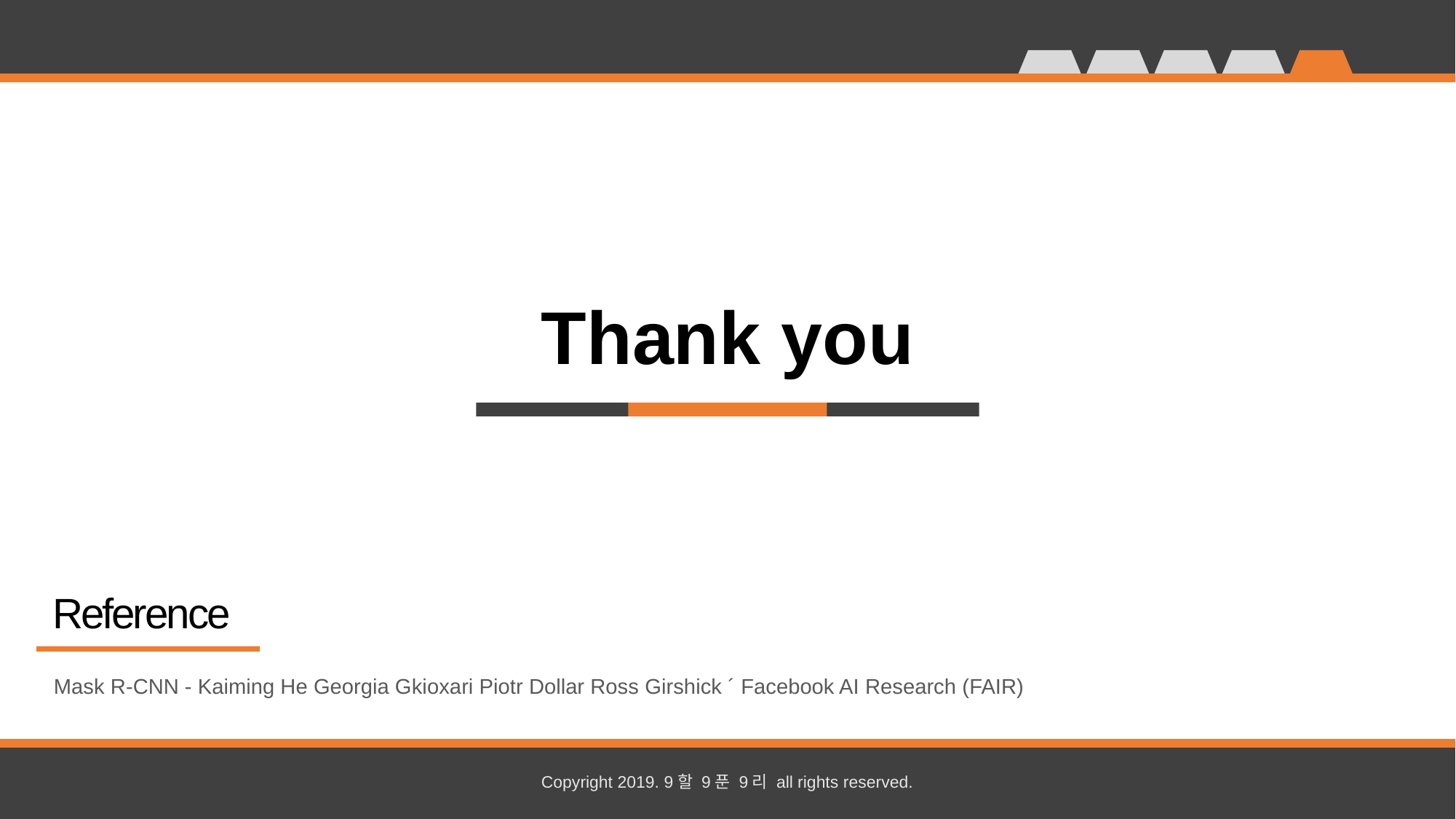

Thank you

Reference

Mask R-CNN - Kaiming He Georgia Gkioxari Piotr Dollar Ross Girshick ´ Facebook AI Research (FAIR)

Copyright 2019. 9할 9푼 9리 all rights reserved.
Copyright 2019. 9할 9푼 9리 all rights reserved.
35